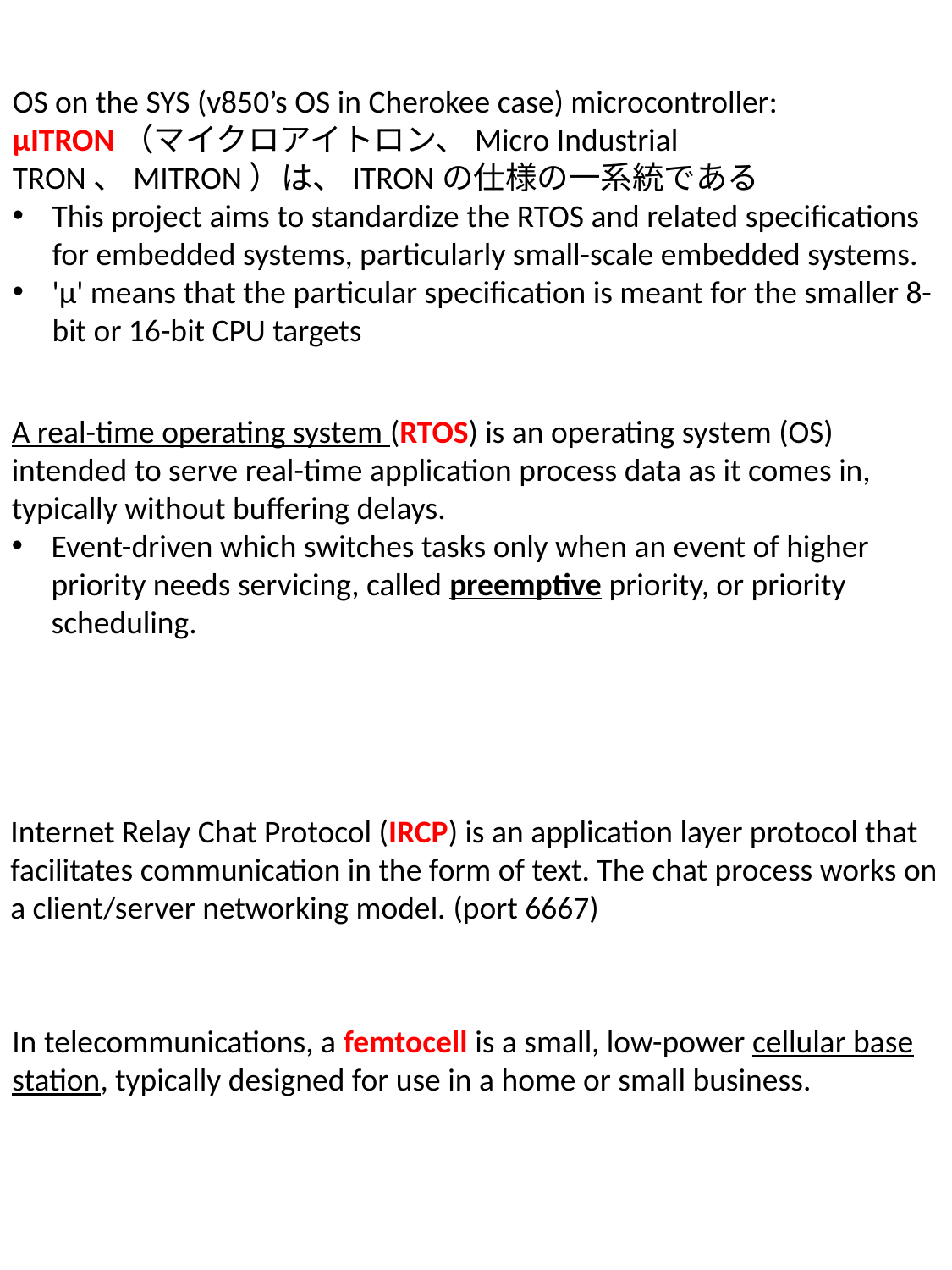

OS on the SYS (v850’s OS in Cherokee case) microcontroller:
μITRON（マイクロアイトロン、Micro Industrial TRON、ΜITRON）は、ITRONの仕様の一系統である
This project aims to standardize the RTOS and related specifications for embedded systems, particularly small-scale embedded systems.
'µ' means that the particular specification is meant for the smaller 8-bit or 16-bit CPU targets
μITRONのprocess間通信関数
memory pool操作
get_mpf()
rel_mpf()
送受信操作
snd_mbx()
prcv_mbx()
詳しくは
http://www.mispo.co.jp/document/no4guid.pdf
A real-time operating system (RTOS) is an operating system (OS) intended to serve real-time application process data as it comes in, typically without buffering delays.
Event-driven which switches tasks only when an event of higher priority needs servicing, called preemptive priority, or priority scheduling.
相对的，有个叫マルチメディアOSの物
Internet Relay Chat Protocol (IRCP) is an application layer protocol that facilitates communication in the form of text. The chat process works on a client/server networking model. (port 6667)
In telecommunications, a femtocell is a small, low-power cellular base station, typically designed for use in a home or small business.